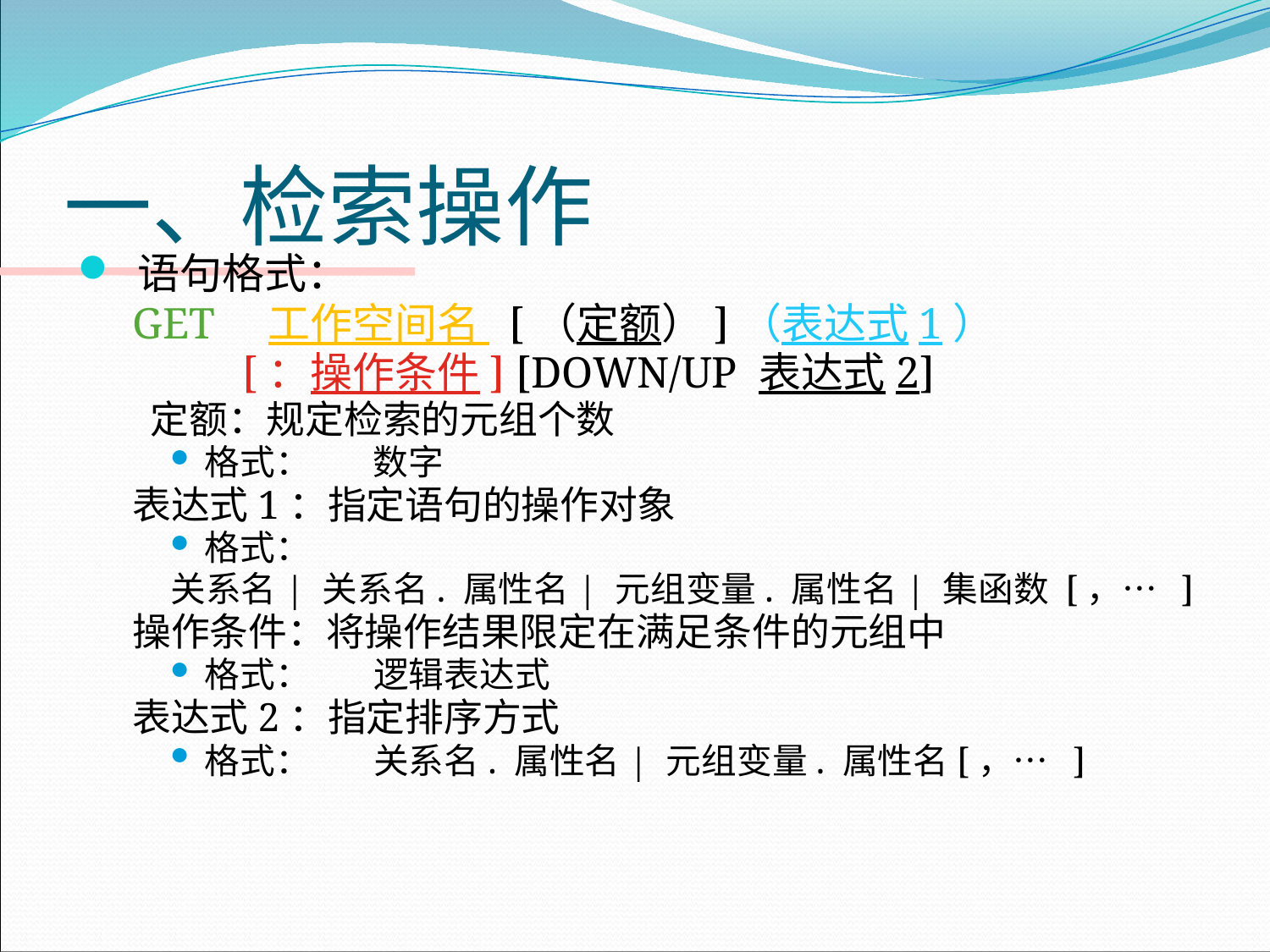

# 一、检索操作
 语句格式：
     GET　工作空间名  [（定额）]（表达式1）
               [：操作条件] [DOWN/UP 表达式2]
 定额：规定检索的元组个数
格式：        数字
表达式1：指定语句的操作对象
格式：
关系名| 关系名. 属性名| 元组变量. 属性名| 集函数 [，…  ]
操作条件：将操作结果限定在满足条件的元组中
格式：        逻辑表达式
表达式2：指定排序方式
格式：        关系名. 属性名| 元组变量. 属性名[，…  ]

201